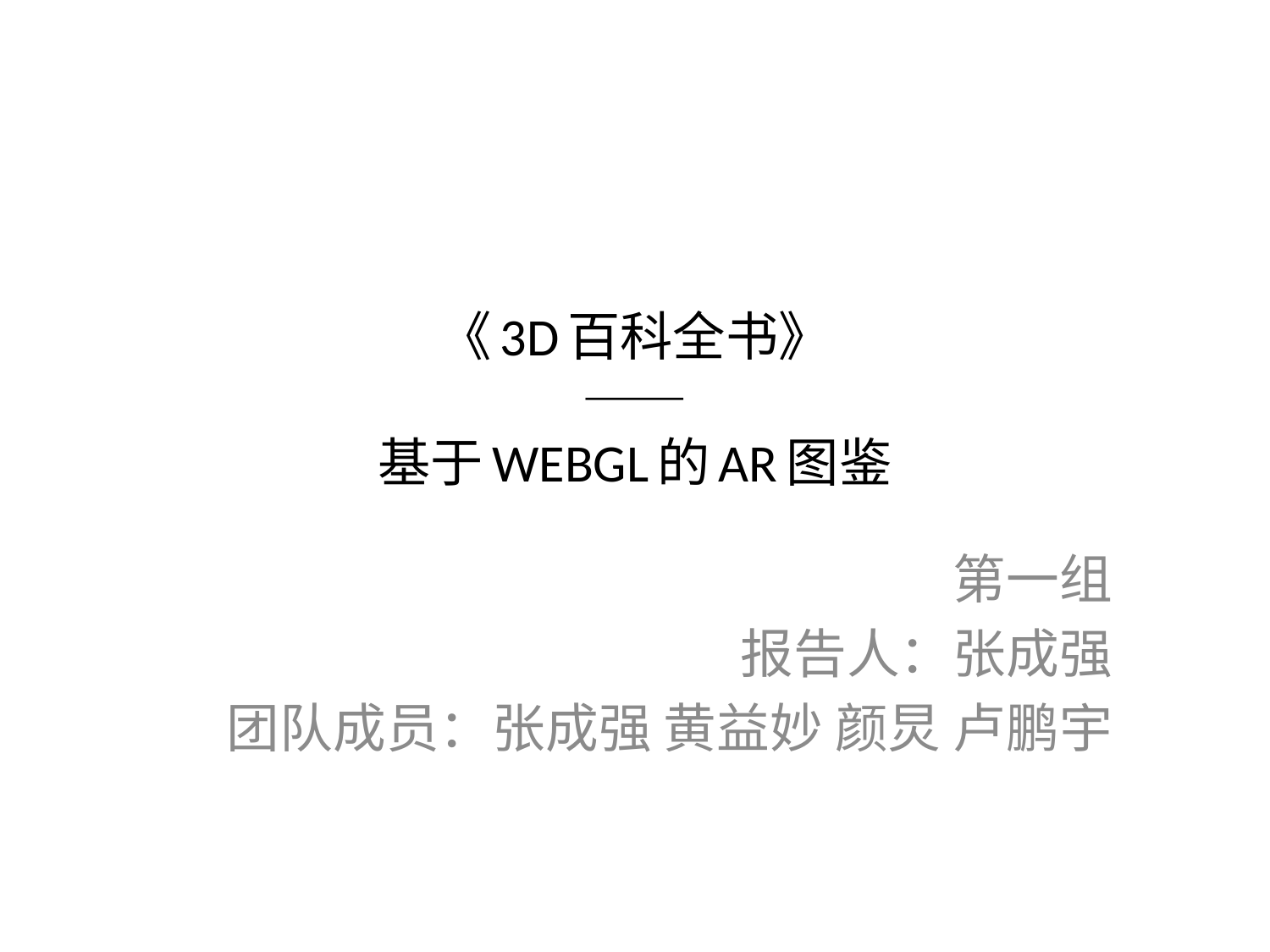

# 《3D百科全书》 —— 基于WEBGL的AR图鉴
第一组
报告人：张成强
团队成员：张成强 黄益妙 颜炅 卢鹏宇